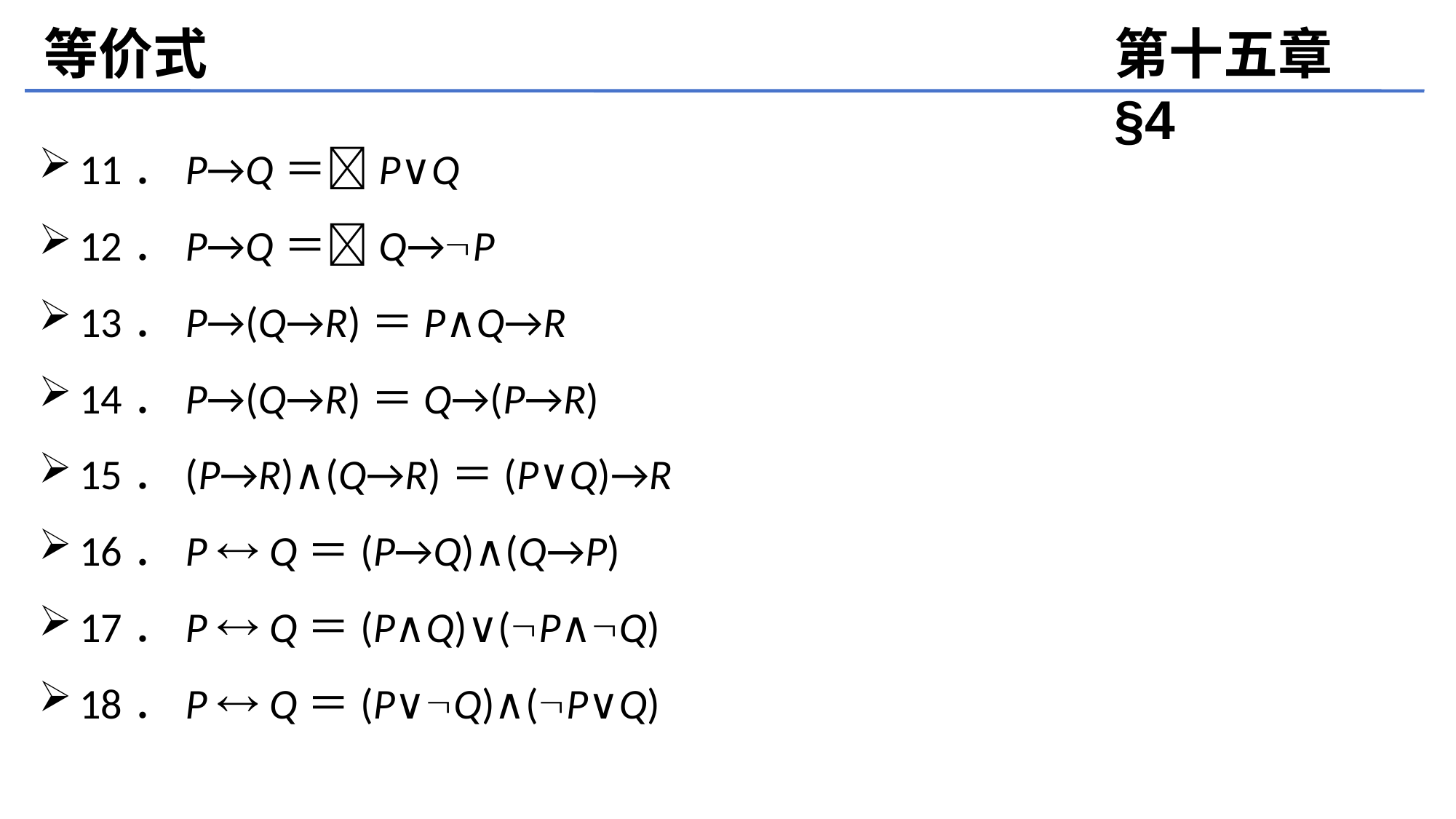

等价式
第十五章 §4
11．P→Q＝¬P∨Q
12．P→Q＝¬Q→¬P
13．P→(Q→R)＝P∧Q→R
14．P→(Q→R)＝Q→(P→R)
15．(P→R)∧(Q→R)＝(P∨Q)→R
16．P ↔ Q＝(P→Q)∧(Q→P)
17．P ↔ Q＝(P∧Q)∨(¬P∧¬Q)
18．P ↔ Q＝(P∨¬Q)∧(¬P∨Q)